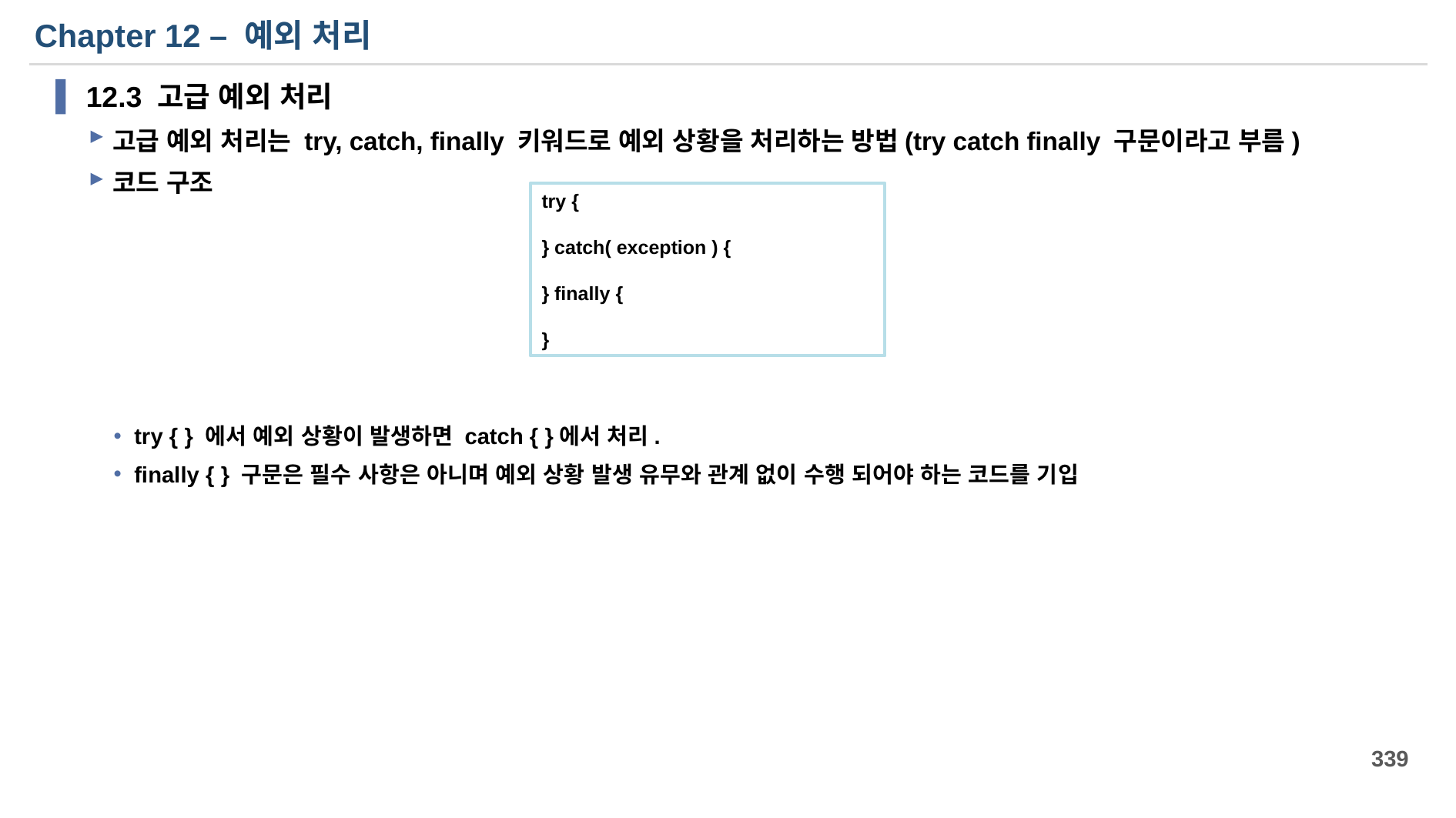

# Chapter 12 – 예외 처리
12.3 고급 예외 처리
고급 예외 처리는 try, catch, finally 키워드로 예외 상황을 처리하는 방법(try catch finally 구문이라고 부름)
코드 구조

try { } 에서 예외 상황이 발생하면 catch { }에서 처리.
finally { } 구문은 필수 사항은 아니며 예외 상황 발생 유무와 관계 없이 수행 되어야 하는 코드를 기입

try {

} catch( exception ) {

} finally {

}
339